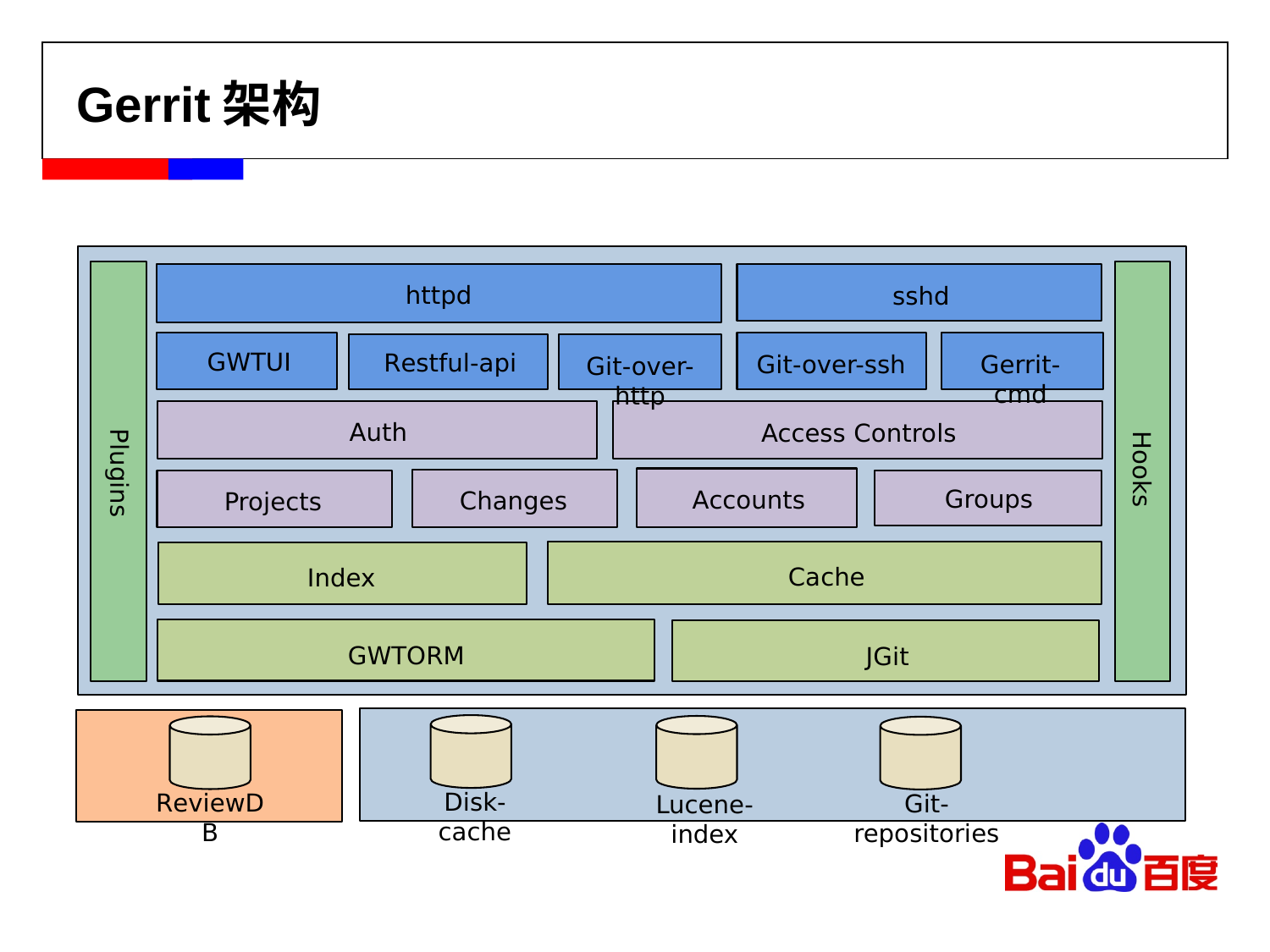

# Gerrit架构

httpd

sshd

Git-over-ssh

Gerrit-cmd

GWTUI

Git-over-http

Restful-api

Auth

Access Controls

Hooks

Plugins

Accounts

Changes

Groups

Projects

Cache

Index

GWTORM

JGit

Disk-cache
ReviewDB
Git-repositories
Lucene-index